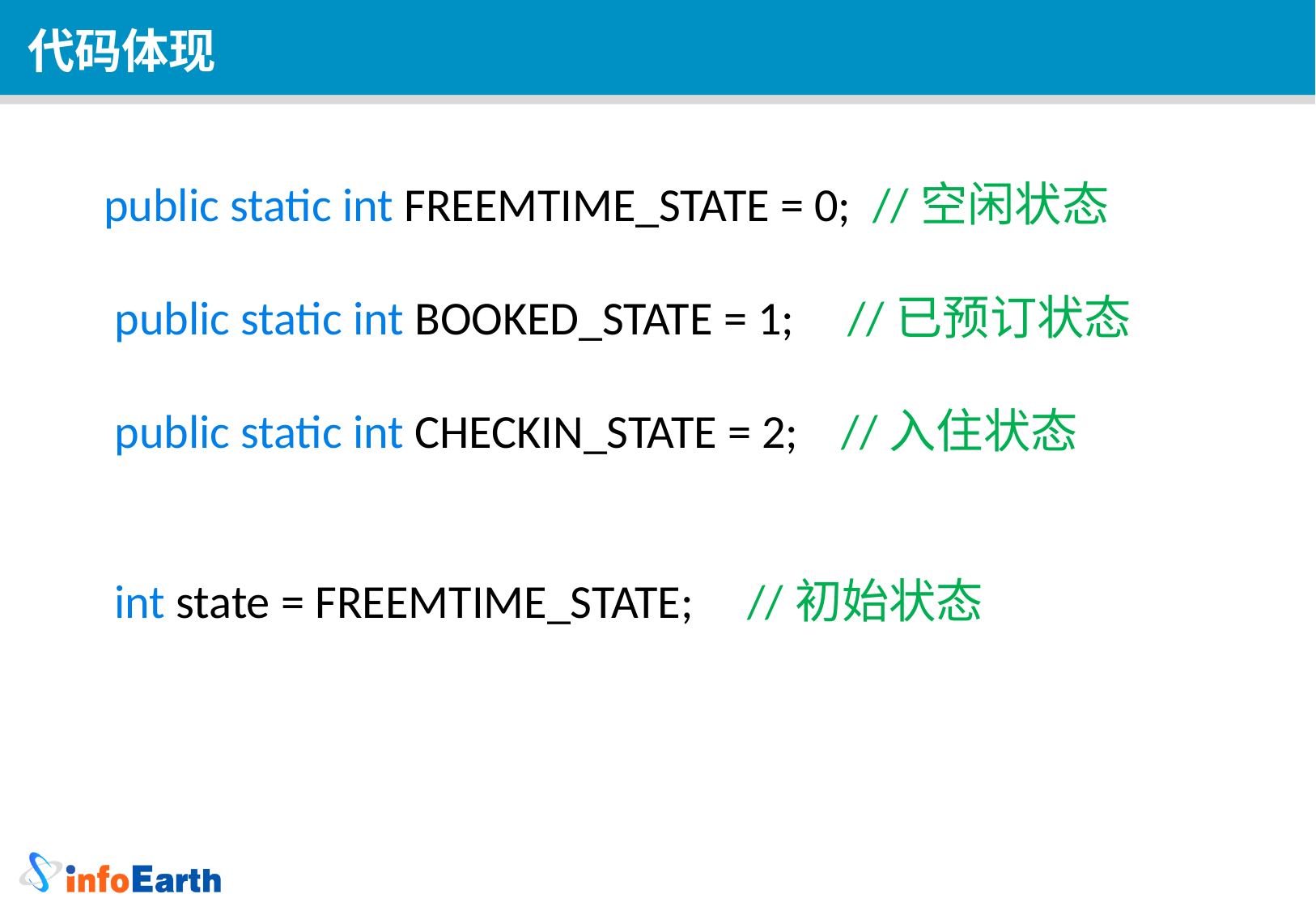

代码体现
       public static int FREEMTIME_STATE = 0;  //空闲状态

        public static int BOOKED_STATE = 1;     //已预订状态

        public static int CHECKIN_STATE = 2;    //入住状态

        int state = FREEMTIME_STATE;     //初始状态